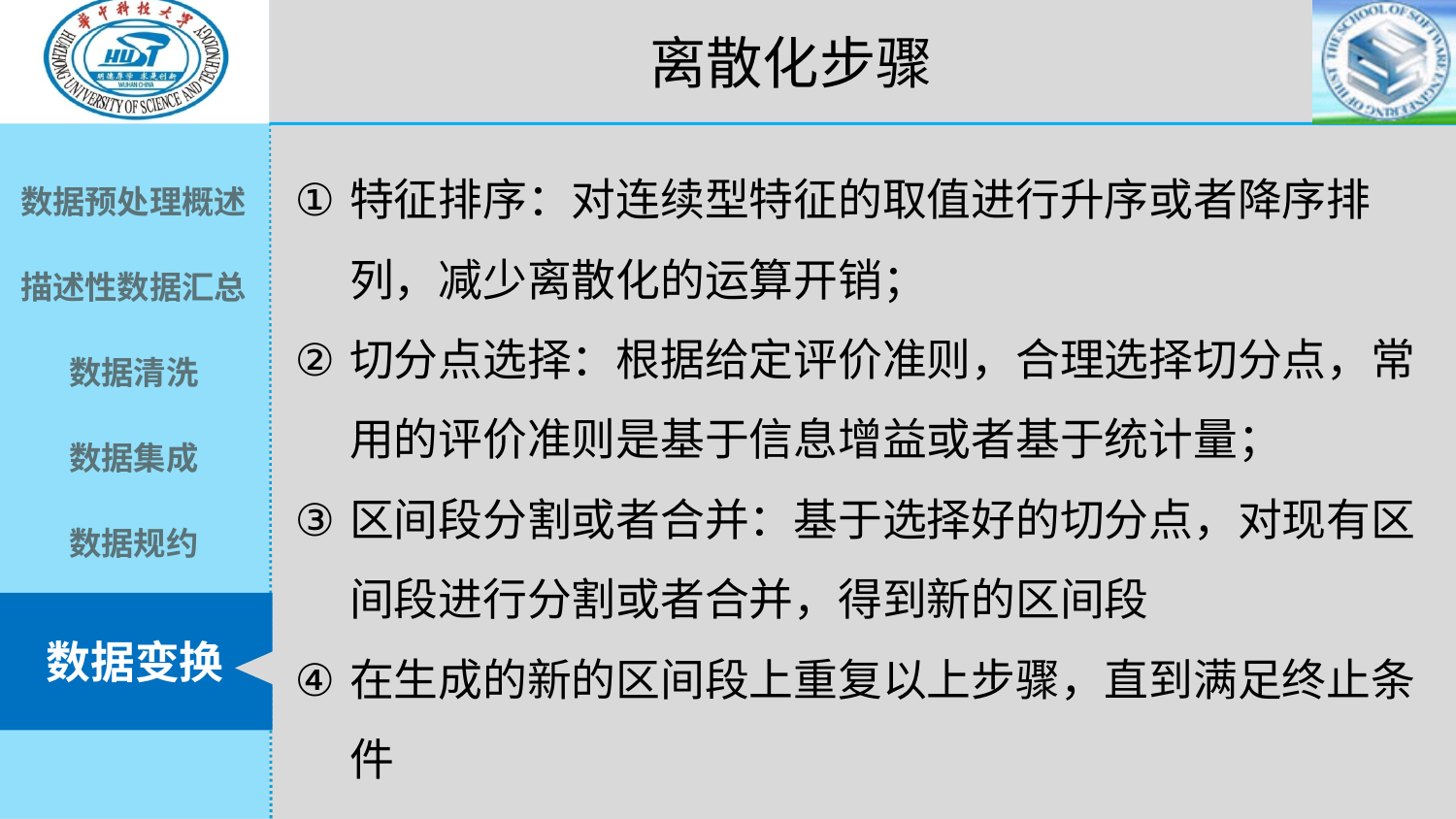

离散化步骤
特征排序：对连续型特征的取值进行升序或者降序排列，减少离散化的运算开销；
切分点选择：根据给定评价准则，合理选择切分点，常用的评价准则是基于信息增益或者基于统计量；
区间段分割或者合并：基于选择好的切分点，对现有区间段进行分割或者合并，得到新的区间段
在生成的新的区间段上重复以上步骤，直到满足终止条件